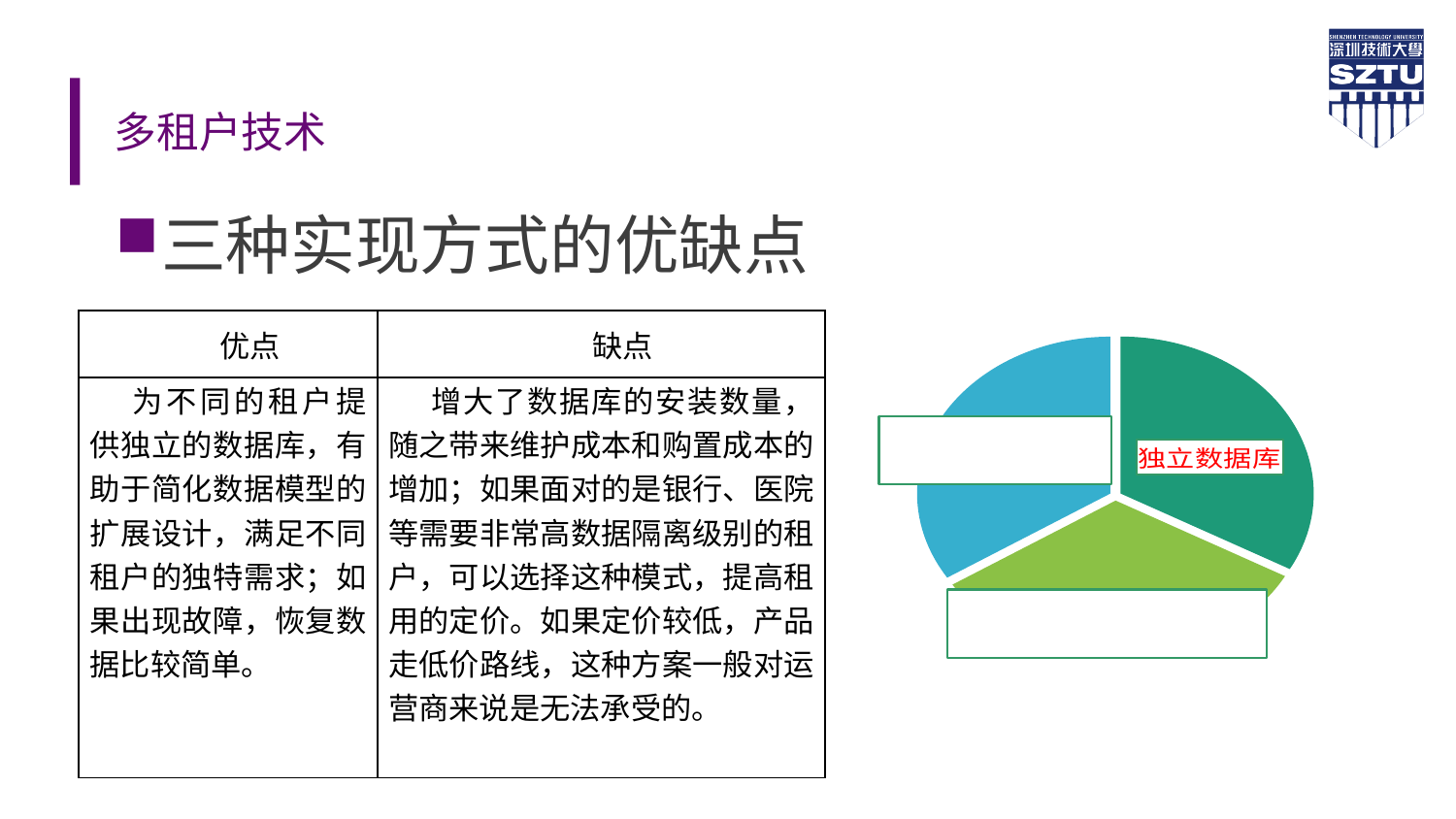

# 多租户技术
三种实现方式的优缺点

| 优点 | 缺点 |
| --- | --- |
| 为不同的租户提供独立的数据库，有助于简化数据模型的扩展设计，满足不同租户的独特需求；如果出现故障，恢复数据比较简单。 | 增大了数据库的安装数量，随之带来维护成本和购置成本的增加；如果面对的是银行、医院等需要非常高数据隔离级别的租户，可以选择这种模式，提高租用的定价。如果定价较低，产品走低价路线，这种方案一般对运营商来说是无法承受的。 |

### Chart

| Category | % |
|---|---|
| 1 | 0.330000000000003 |
| 2 | 0.330000000000003 |
| 3 | 0.34 |
|  | None |